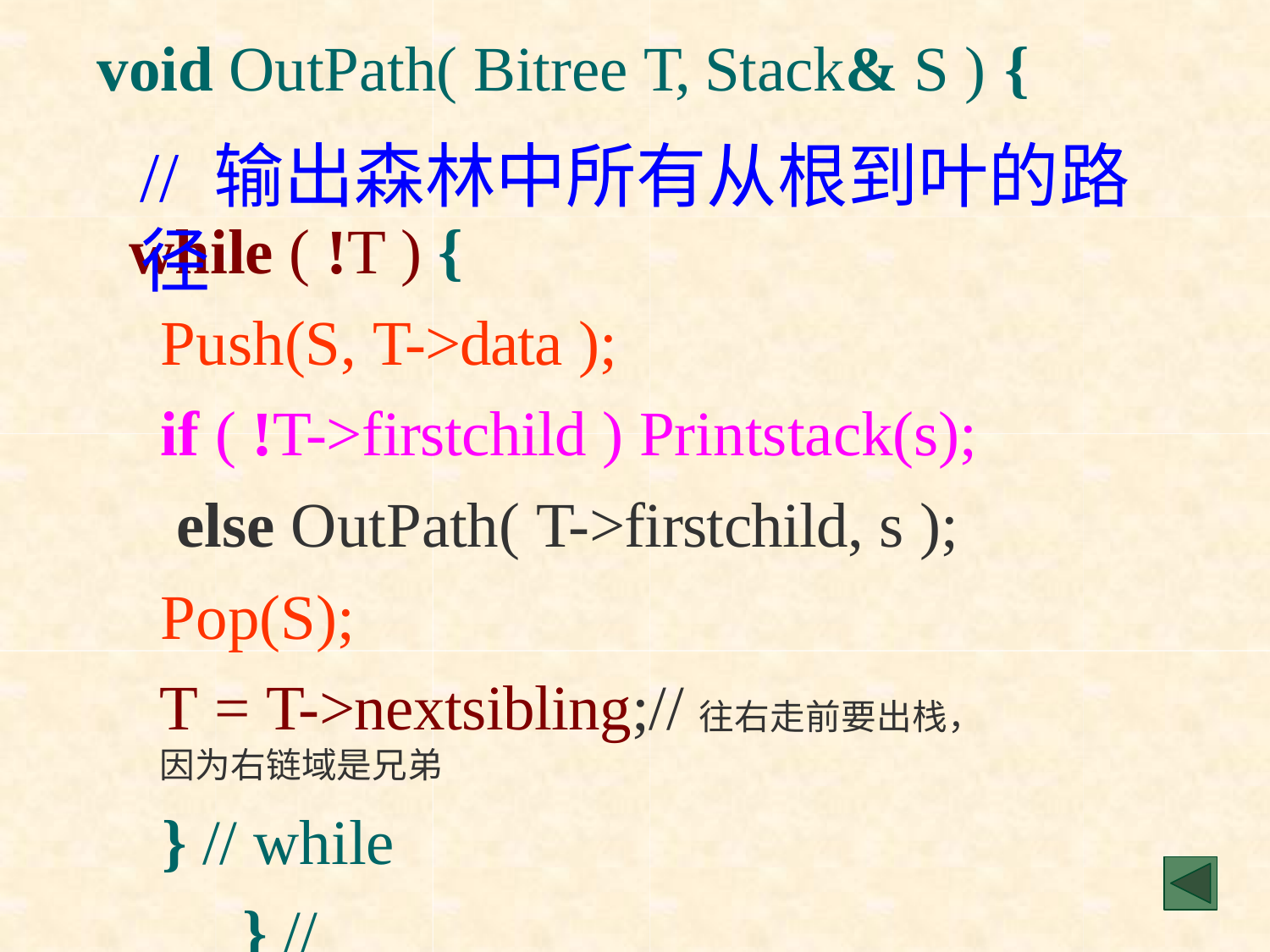

void OutPath( Bitree T, Stack& S ) {
# // 输出森林中所有从根到叶的路径
while ( !T ) {
Push(S, T->data );
if ( !T->firstchild ) Printstack(s);  else OutPath( T->firstchild, s );  Pop(S);
T = T->nextsibling;//往右走前要出栈，因为右链域是兄弟
} // while
} // OutPath